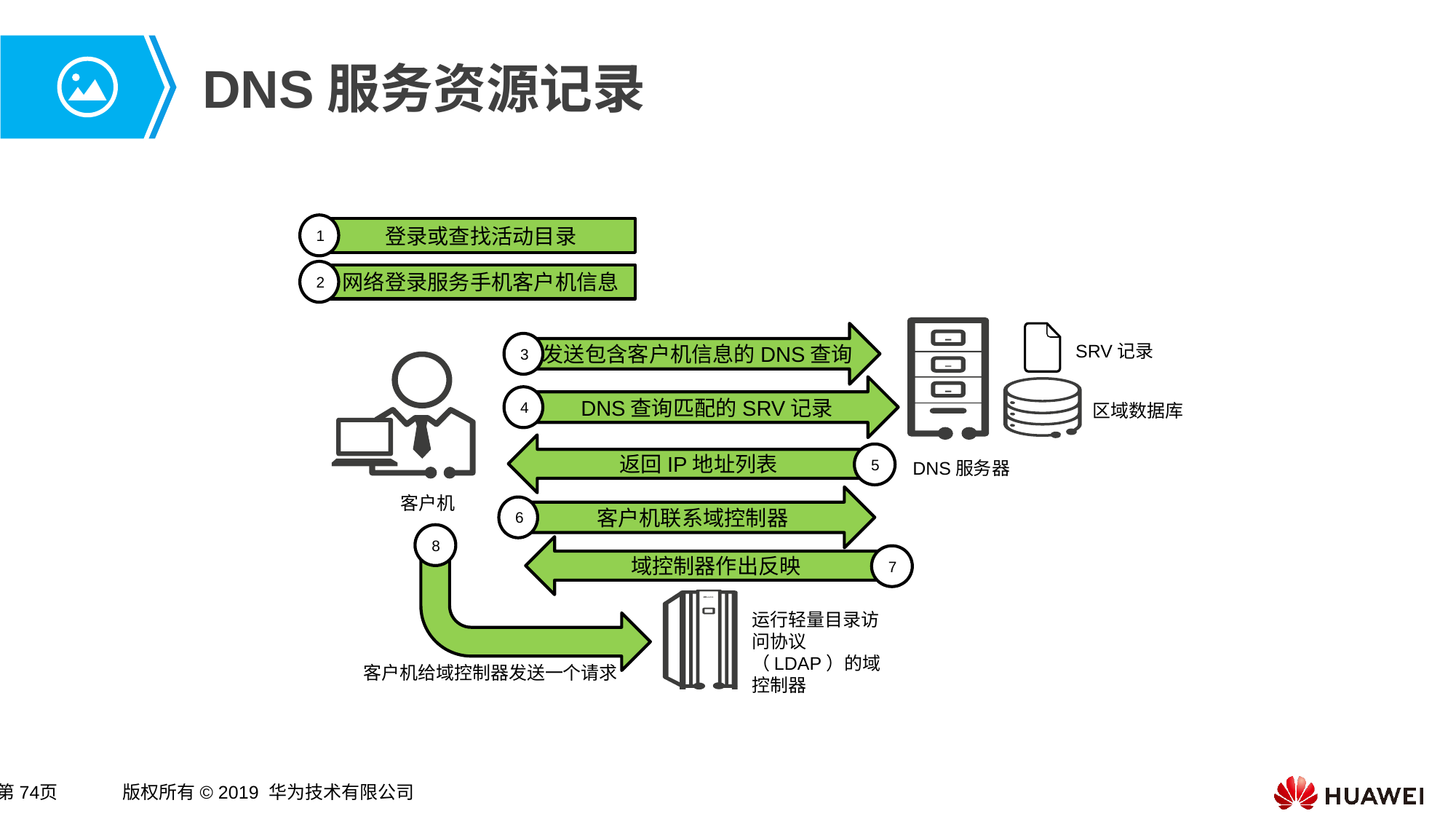

# DNS服务资源记录
1
登录或查找活动目录
2
网络登录服务手机客户机信息

发送包含客户机信息的DNS查询
3
SRV记录

DNS查询匹配的SRV记录

4
区域数据库
返回IP地址列表
5
DNS服务器
客户机
客户机联系域控制器
6
8
域控制器作出反映
7

运行轻量目录访问协议（LDAP）的域控制器
客户机给域控制器发送一个请求